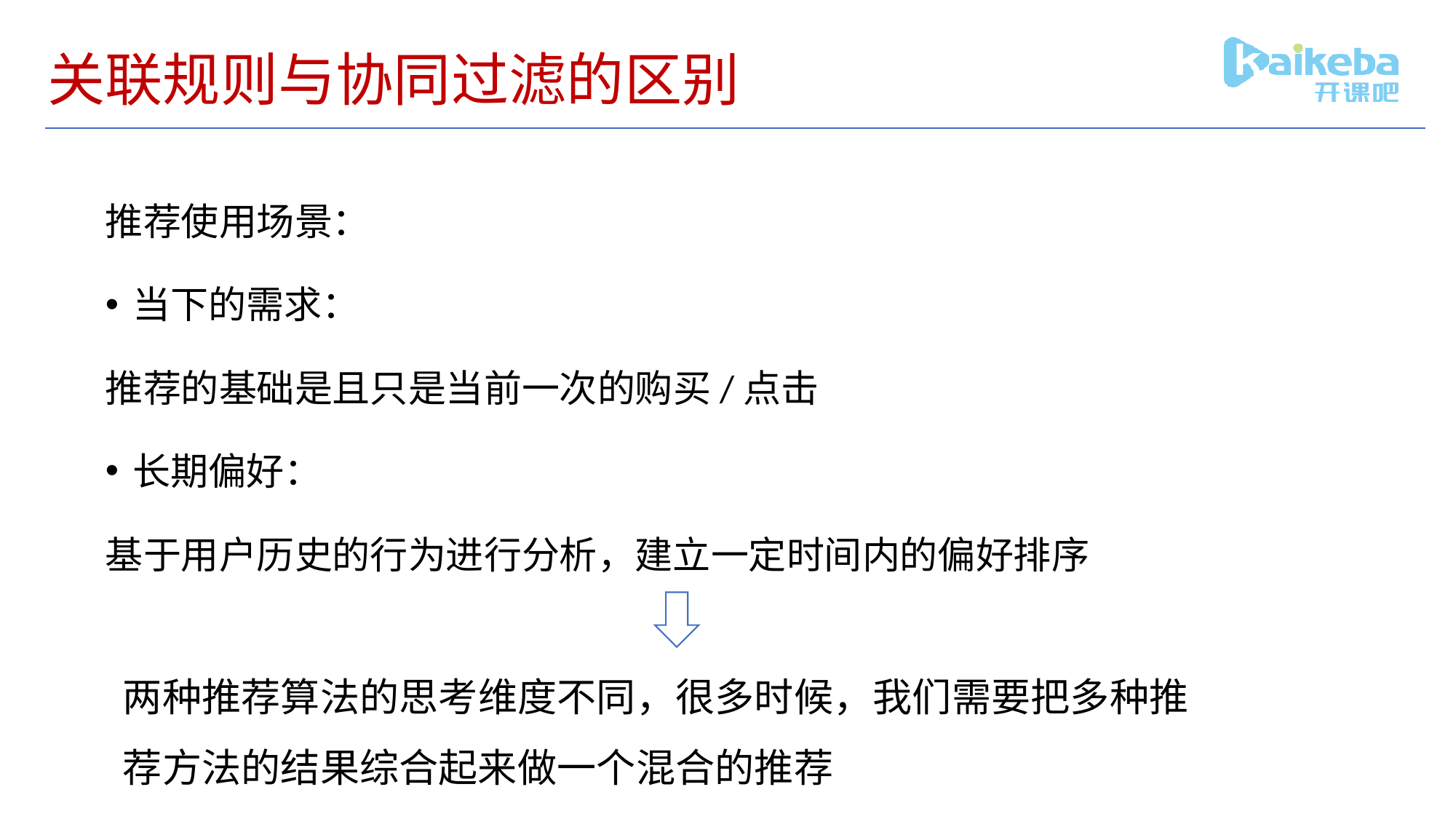

# 关联规则与协同过滤的区别
推荐使用场景：
当下的需求：
推荐的基础是且只是当前一次的购买/点击
长期偏好：
基于用户历史的行为进行分析，建立一定时间内的偏好排序

两种推荐算法的思考维度不同，很多时候，我们需要把多种推荐方法的结果综合起来做一个混合的推荐